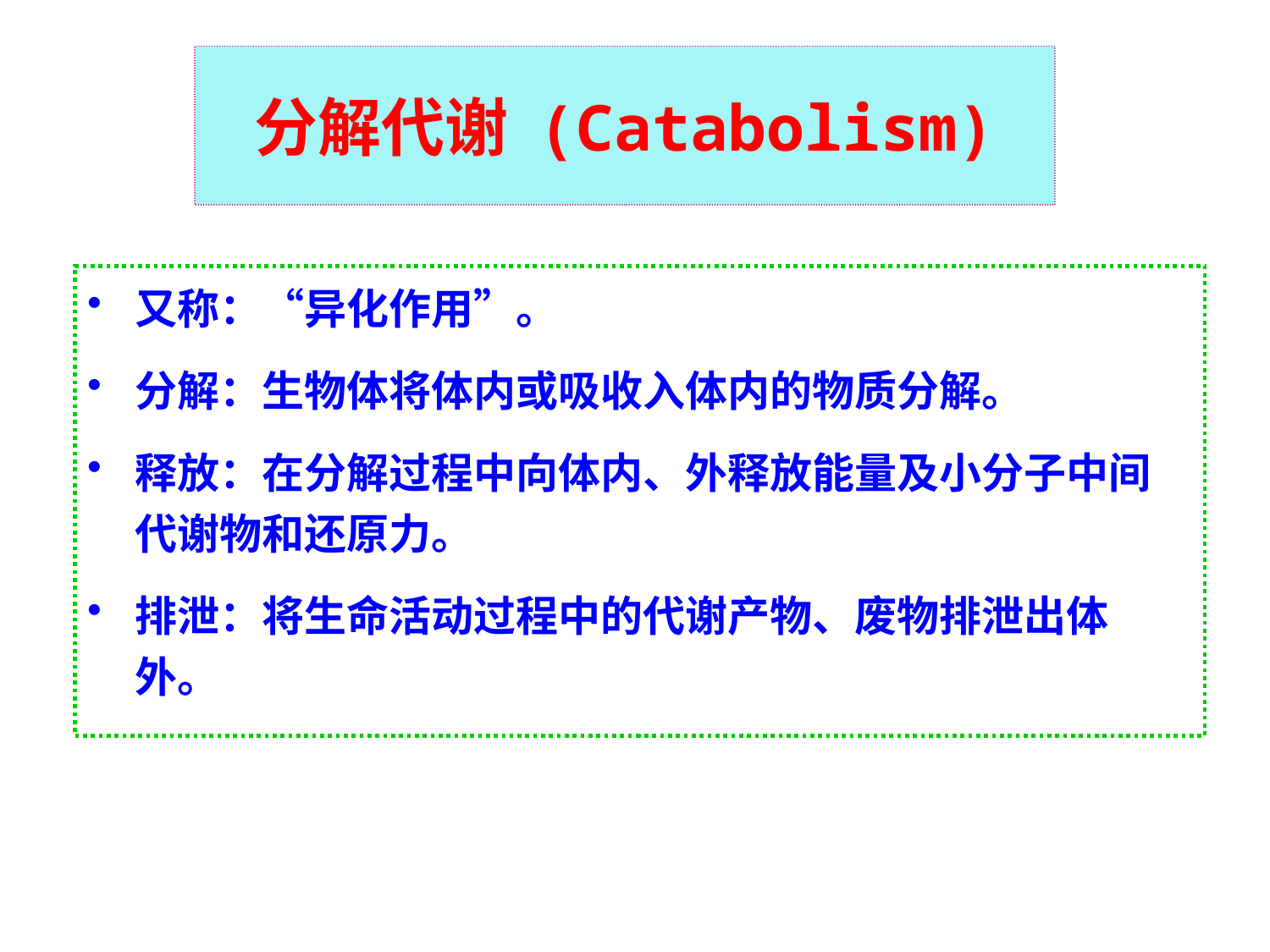

分解代谢 (Catabolism)

又称：“异化作用”。
分解：生物体将体内或吸收入体内的物质分解。
释放：在分解过程中向体内、外释放能量及小分子中间代谢物和还原力。
排泄：将生命活动过程中的代谢产物、废物排泄出体外。